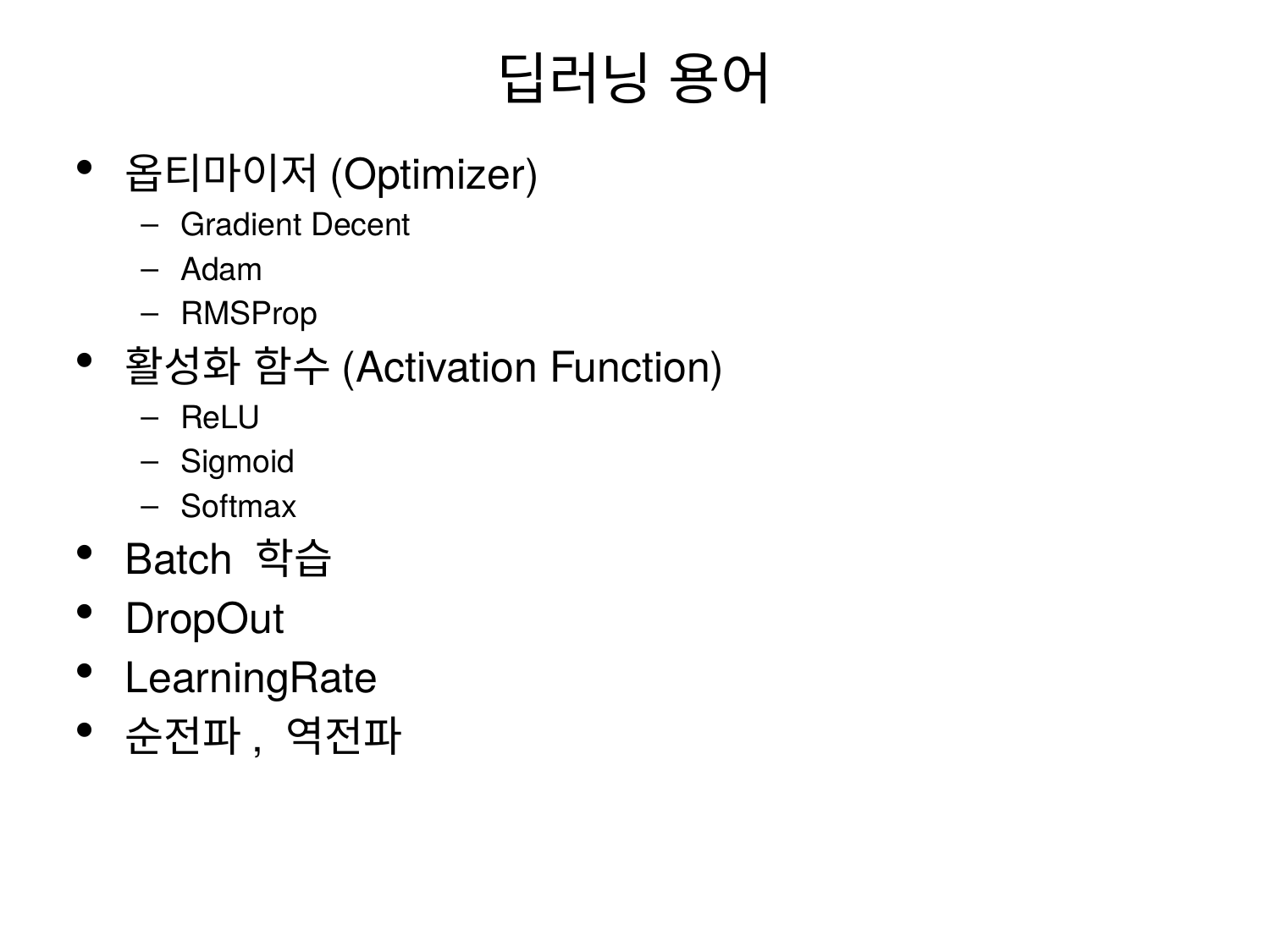

# 딥러닝 용어
옵티마이저(Optimizer)
Gradient Decent
Adam
RMSProp
활성화 함수(Activation Function)
ReLU
Sigmoid
Softmax
Batch 학습
DropOut
LearningRate
순전파, 역전파